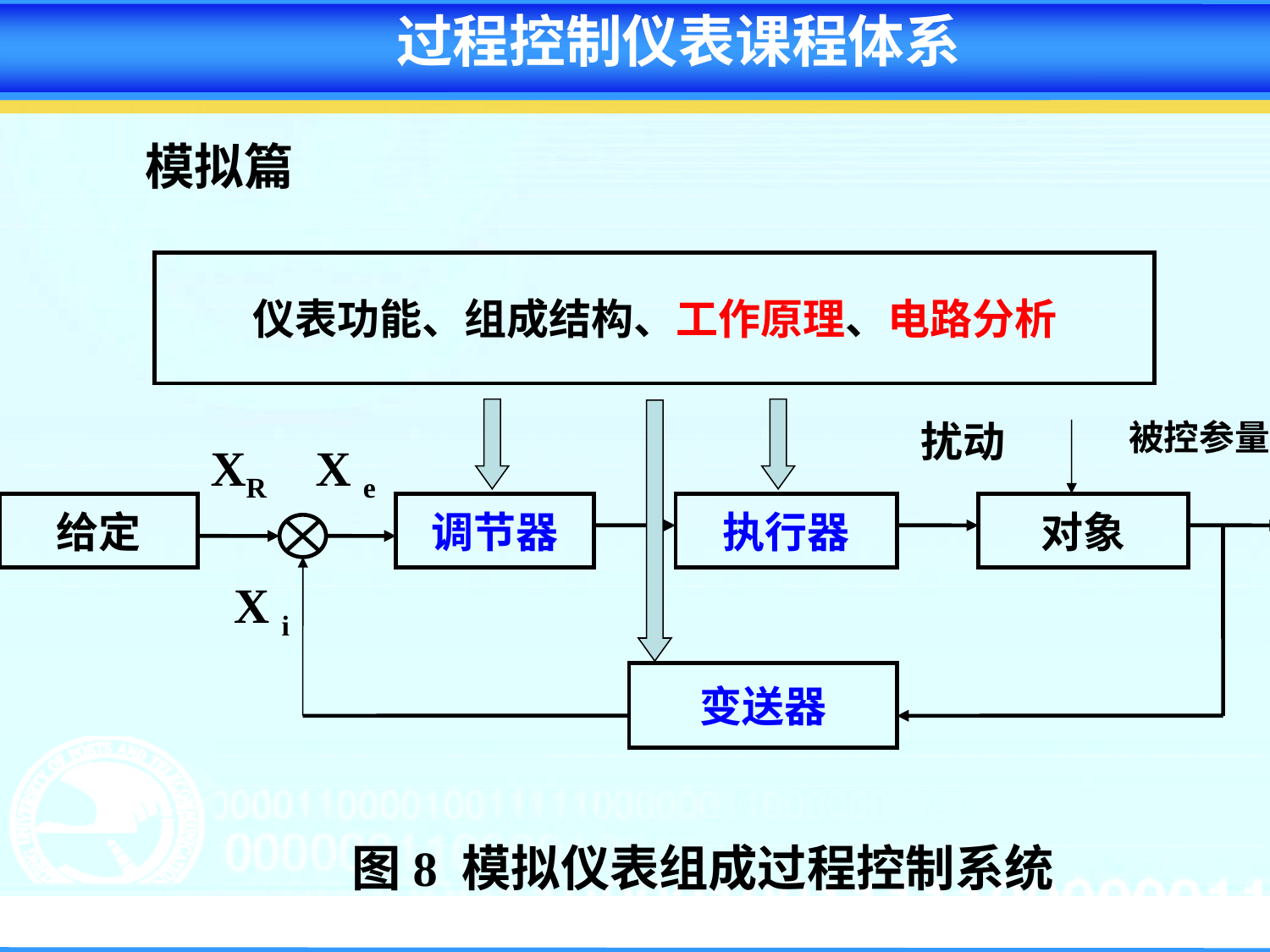

过程控制仪表课程体系
模拟篇
仪表功能、组成结构、工作原理、电路分析

扰动

XR
X e
给定
调节器
执行器
对象

X i
变送器

被控参量

图8 模拟仪表组成过程控制系统